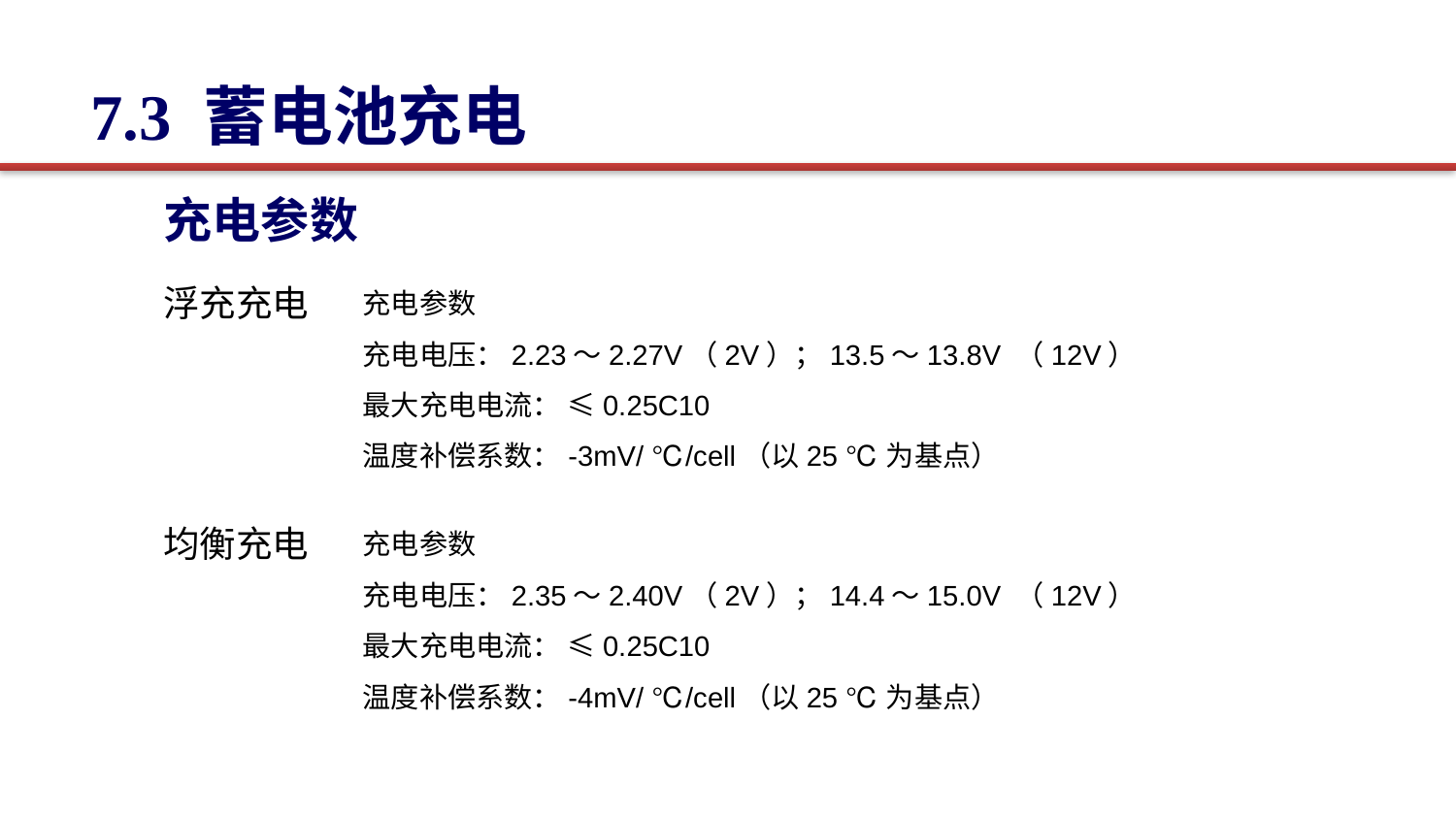

7.3 蓄电池充电

充电参数
充电参数
充电电压：2.23～2.27V（2V）；13.5～13.8V （12V）
最大充电电流： ≤0.25C10
温度补偿系数：-3mV/ ℃/cell（以25 ℃为基点）
浮充充电
充电参数
充电电压：2.35～2.40V（2V）；14.4～15.0V （12V）
最大充电电流： ≤0.25C10
温度补偿系数：-4mV/ ℃/cell（以25 ℃为基点）
均衡充电